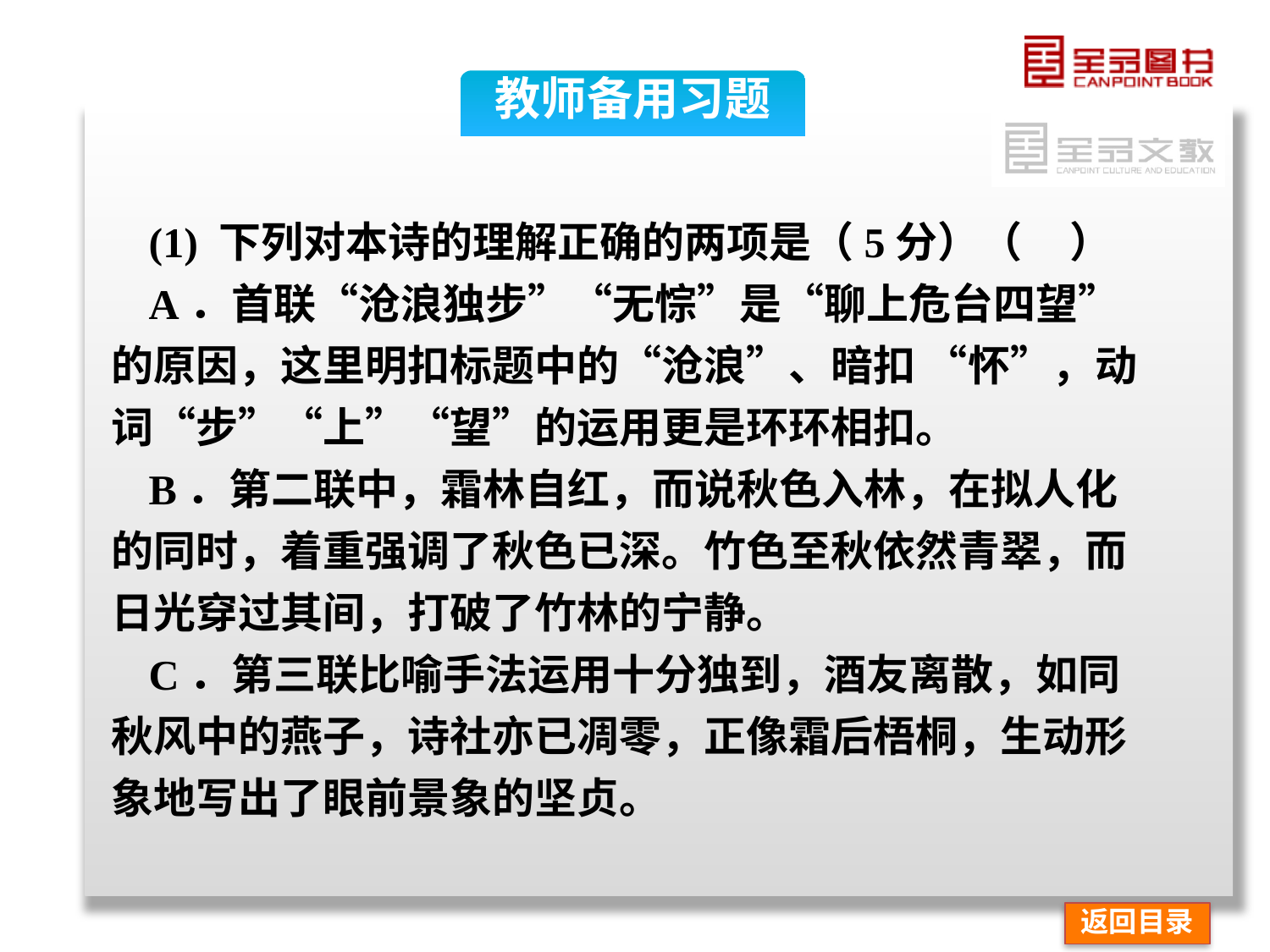

教师备用习题
(1) 下列对本诗的理解正确的两项是（5分）（     ）
A．首联“沧浪独步”“无悰”是“聊上危台四望”的原因，这里明扣标题中的“沧浪”、暗扣 “怀”，动词“步”“上”“望”的运用更是环环相扣。
B．第二联中，霜林自红，而说秋色入林，在拟人化的同时，着重强调了秋色已深。竹色至秋依然青翠，而日光穿过其间，打破了竹林的宁静。
C．第三联比喻手法运用十分独到，酒友离散，如同秋风中的燕子，诗社亦已凋零，正像霜后梧桐，生动形象地写出了眼前景象的坚贞。
返回目录